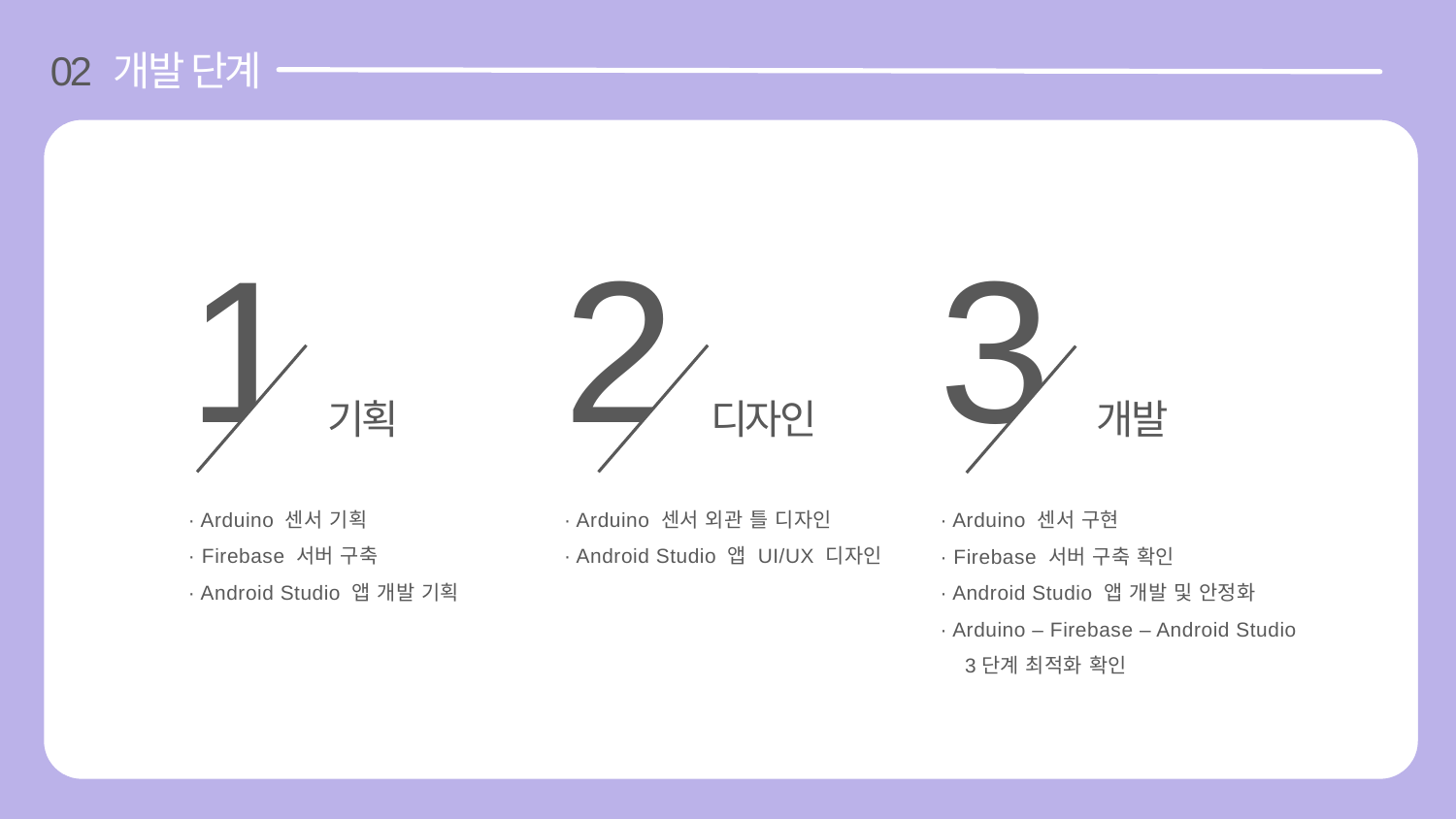

02 개발 단계

1

기획
· Arduino 센서 기획
· Firebase 서버 구축
· Android Studio 앱 개발 기획
2

디자인
· Arduino 센서 외관 틀 디자인
· Android Studio 앱 UI/UX 디자인
3

개발
· Arduino 센서 구현
· Firebase 서버 구축 확인
· Android Studio 앱 개발 및 안정화
· Arduino – Firebase – Android Studio
    3단계 최적화 확인